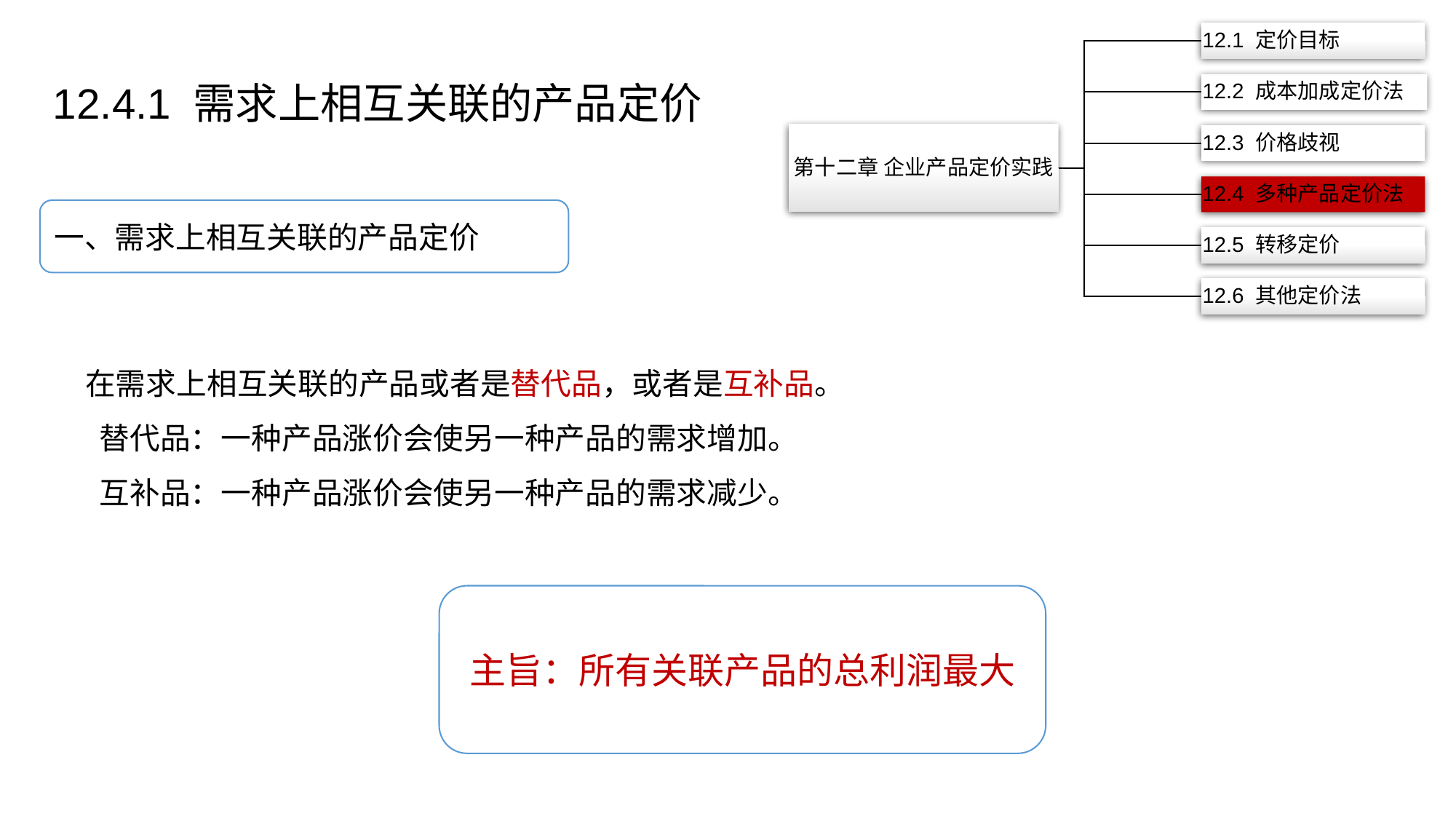

第十二章 企业产品定价实践
12.1 定价目标
12.2 成本加成定价法
12.3 价格歧视
12.4 多种产品定价法
12.5 转移定价
12.6 其他定价法
12.4.1 需求上相互关联的产品定价
一、需求上相互关联的产品定价
在需求上相互关联的产品或者是替代品，或者是互补品。
 替代品：一种产品涨价会使另一种产品的需求增加。
 互补品：一种产品涨价会使另一种产品的需求减少。
主旨：所有关联产品的总利润最大